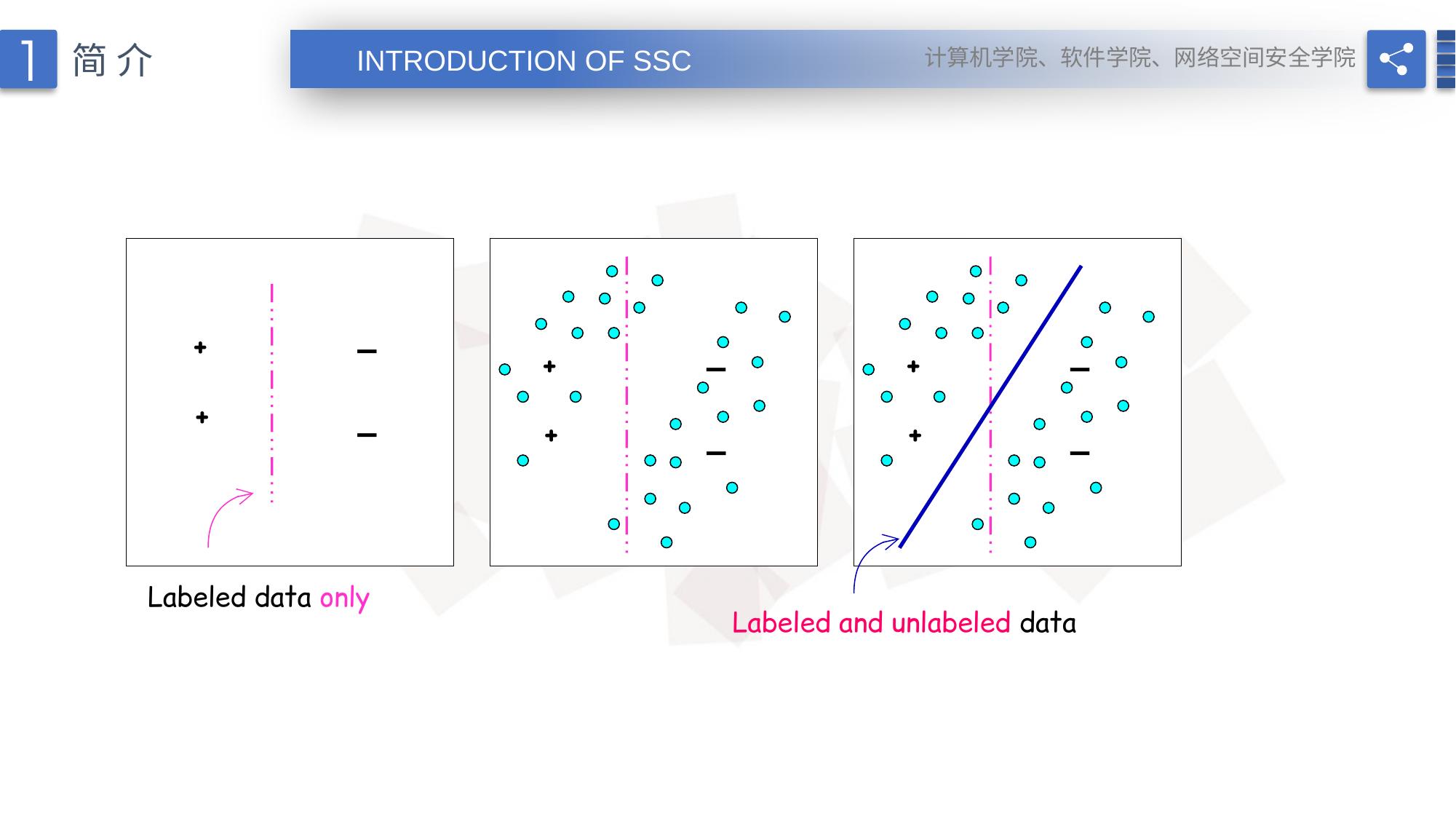

1

计算机学院、软件学院、网络空间安全学院
简介
INTRODUCTION OF SSC

_

+

_
_

+
+

+
_

+
+
_
_

Labeled data only
Labeled and unlabeled data